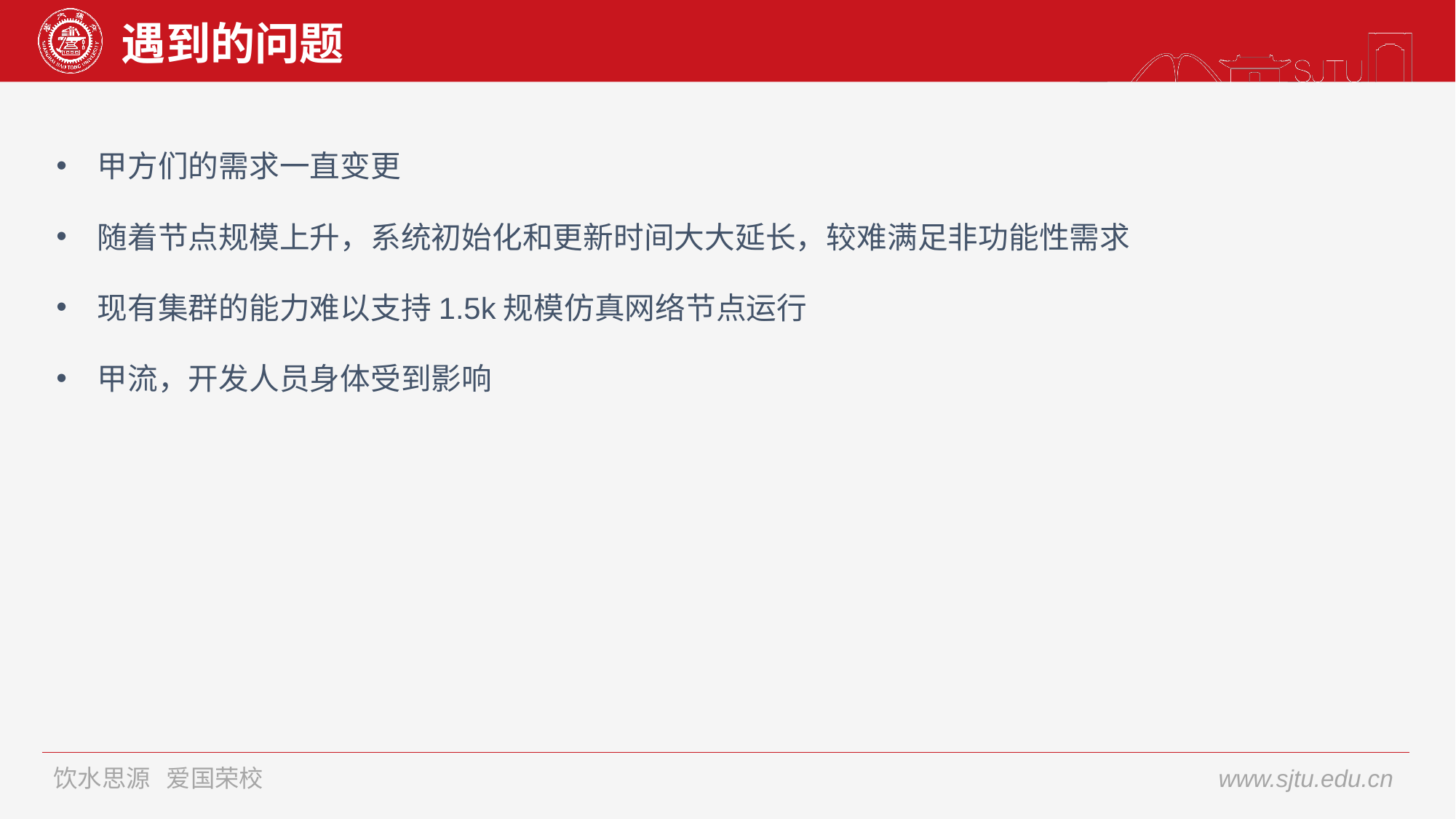

# 遇到的问题
甲方们的需求一直变更
随着节点规模上升，系统初始化和更新时间大大延长，较难满足非功能性需求
现有集群的能力难以支持1.5k规模仿真网络节点运行
甲流，开发人员身体受到影响